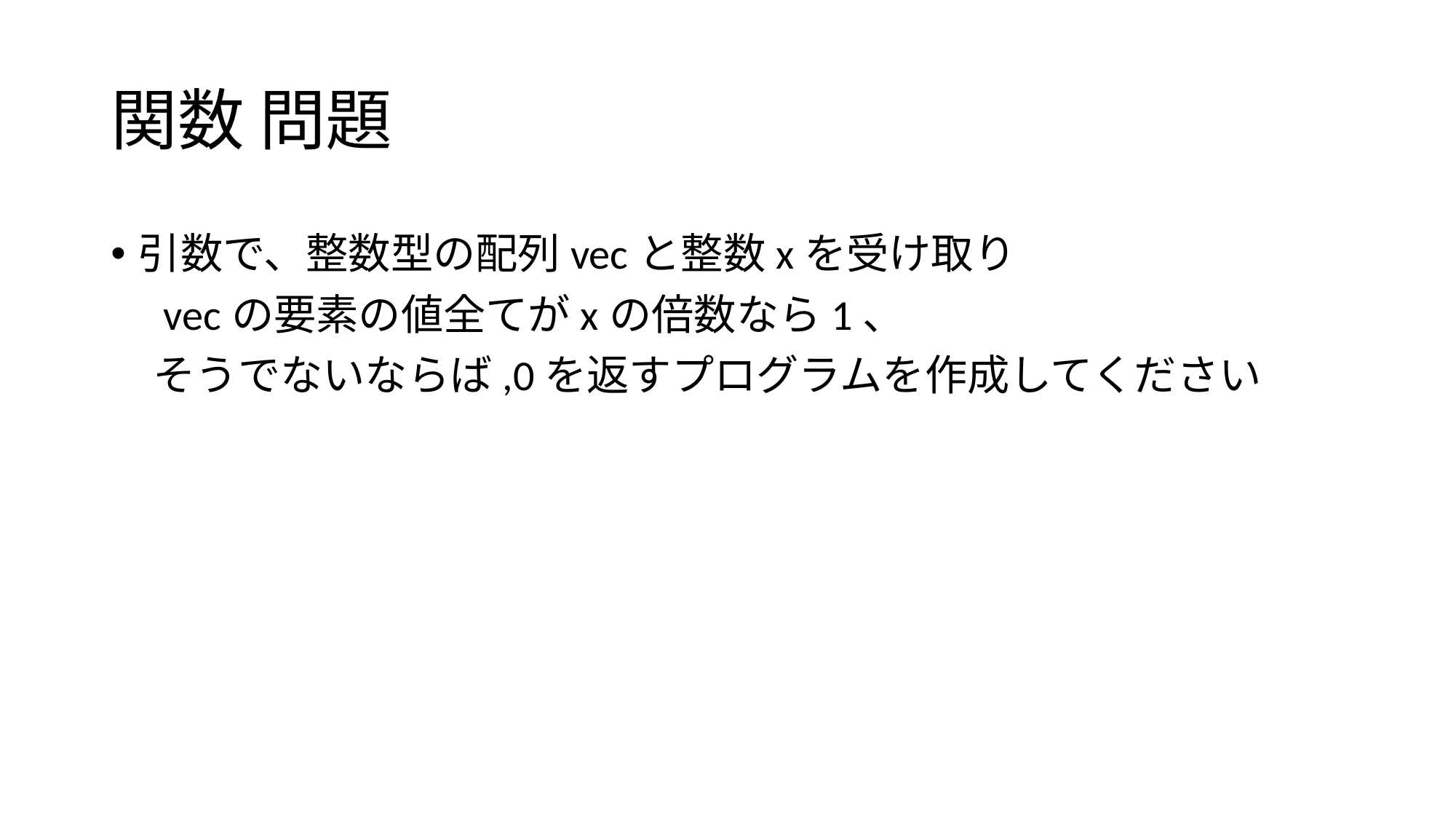

# 関数 問題
引数で、整数型の配列vecと整数xを受け取り
　vecの要素の値全てがxの倍数なら1、
　そうでないならば,0を返すプログラムを作成してください